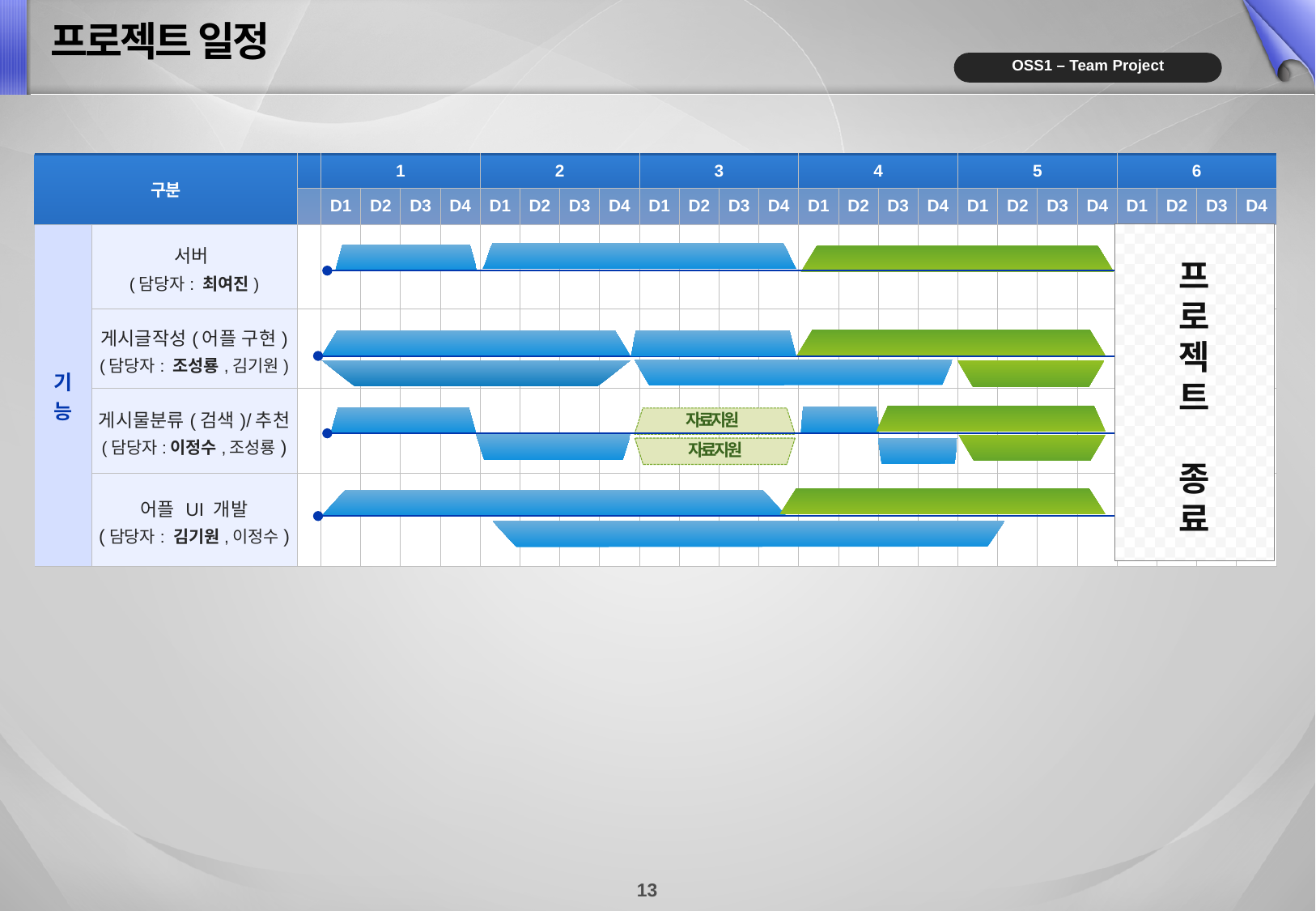

프로젝트 일정
| 구분 |  |  | 1 |  |  |  | 2 |  |  |  | 3 |  |  |  | 4 |  |  |  | 5 |  |  |  | 6 |  |  |  |
| --- | --- | --- | --- | --- | --- | --- | --- | --- | --- | --- | --- | --- | --- | --- | --- | --- | --- | --- | --- | --- | --- | --- | --- | --- | --- | --- |
|  |  |  | D1 | D2 | D3 | D4 | D1 | D2 | D3 | D4 | D1 | D2 | D3 | D4 | D1 | D2 | D3 | D4 | D1 | D2 | D3 | D4 | D1 | D2 | D3 | D4 |
| 기 능 | 서버 (담당자: 최여진) |  |  |  |  |  |  |  |  |  |  |  |  |  |  |  |  |  |  |  |  |  |  |  |  |  |
|  | 게시글작성(어플 구현) (담당자: 조성룡,김기원) |  |  |  |  |  |  |  |  |  |  |  |  |  |  |  |  |  |  |  |  |  |  |  |  |  |
|  | 게시물분류(검색)/추천 (담당자:이정수,조성룡) |  |  |  |  |  |  |  |  |  |  |  |  |  |  |  |  |  |  |  |  |  |  |  |  |  |
|  | 어플 UI 개발 (담당자: 김기원,이정수) |  |  |  |  |  |  |  |  |  |  |  |  |  |  |  |  |  |  |  |  |  |  |  |  |  |

프
로
젝
트

종
료

구현

분석/설계

유지  및 보수

유지  및 보수

분석/설계(게시글 작성)

구현

구현

분석 / 설계(UI 협업)

테스트/인도

테스트//인도

구현

분석(게시물 분류)

자료지원

분석(게시물 추천)

테스트/인도

구현

자료지원

유지  및 보수

분석/설계

개발